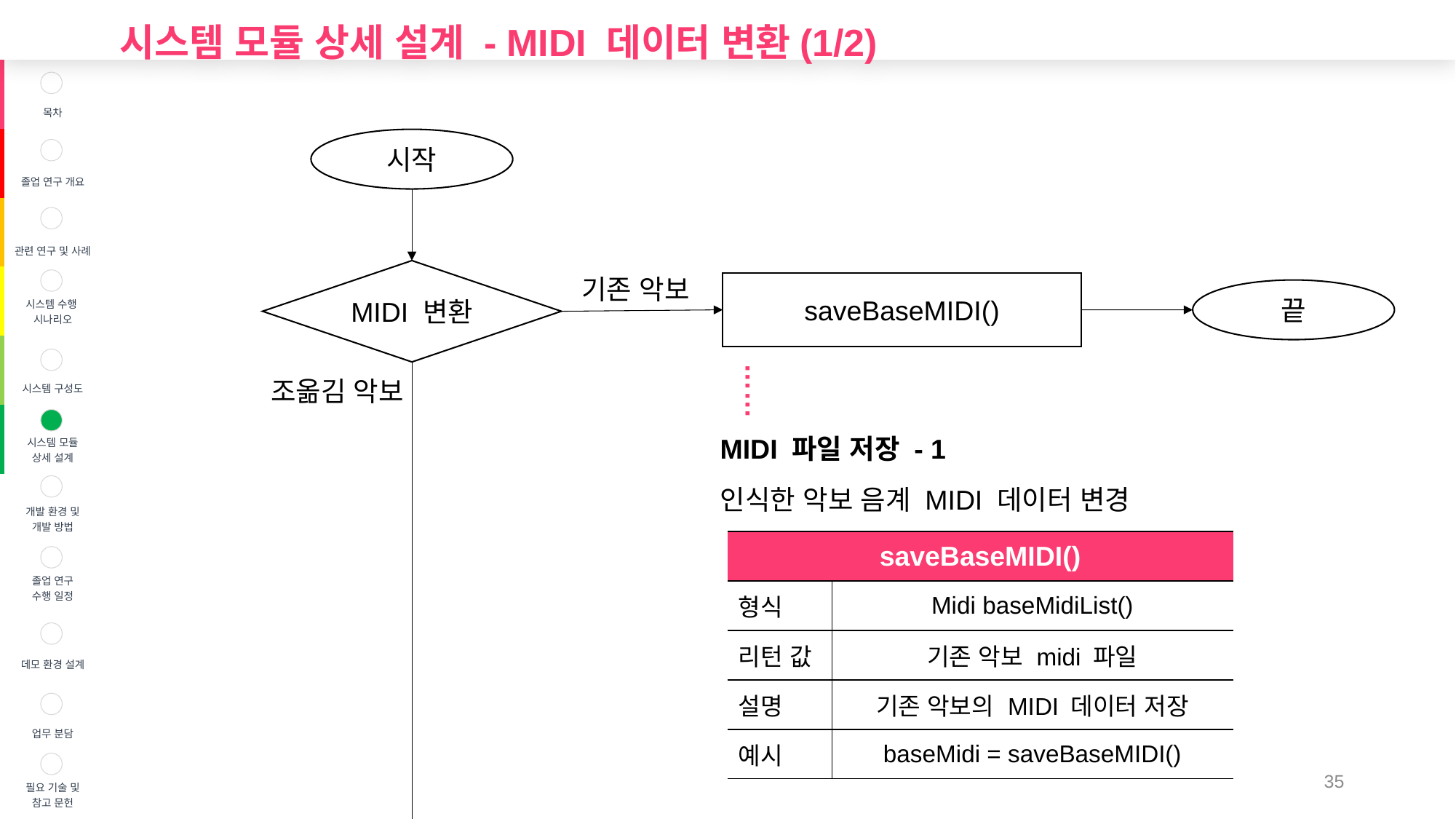

시스템 모듈 상세 설계 - MIDI 데이터 변환(1/2)
|  | 목차 |
| --- | --- |
|  | 졸업 연구 개요 |
|  | 관련 연구 및 사례 |
|  | 시스템 수행 시나리오 |
|  | 시스템 구성도 |
|  | 시스템 모듈 상세 설계 |
|  | 개발 환경 및 개발 방법 |
|  | 졸업 연구 수행 일정 |
|  | 데모 환경 설계 |
|  | 업무 분담 |
|  | 필요 기술 및 참고 문헌 |

시작

MIDI 변환
기존 악보

saveBaseMIDI()
끝

조옮김 악보
……

MIDI 파일 저장 - 1

인식한 악보 음계 MIDI 데이터 변경

| saveBaseMIDI() |  |
| --- | --- |
| 형식 | Midi baseMidiList() |
| 리턴 값 | 기존 악보 midi 파일 |
| 설명 | 기존 악보의 MIDI 데이터 저장 |
| 예시 | baseMidi = saveBaseMIDI() |

35